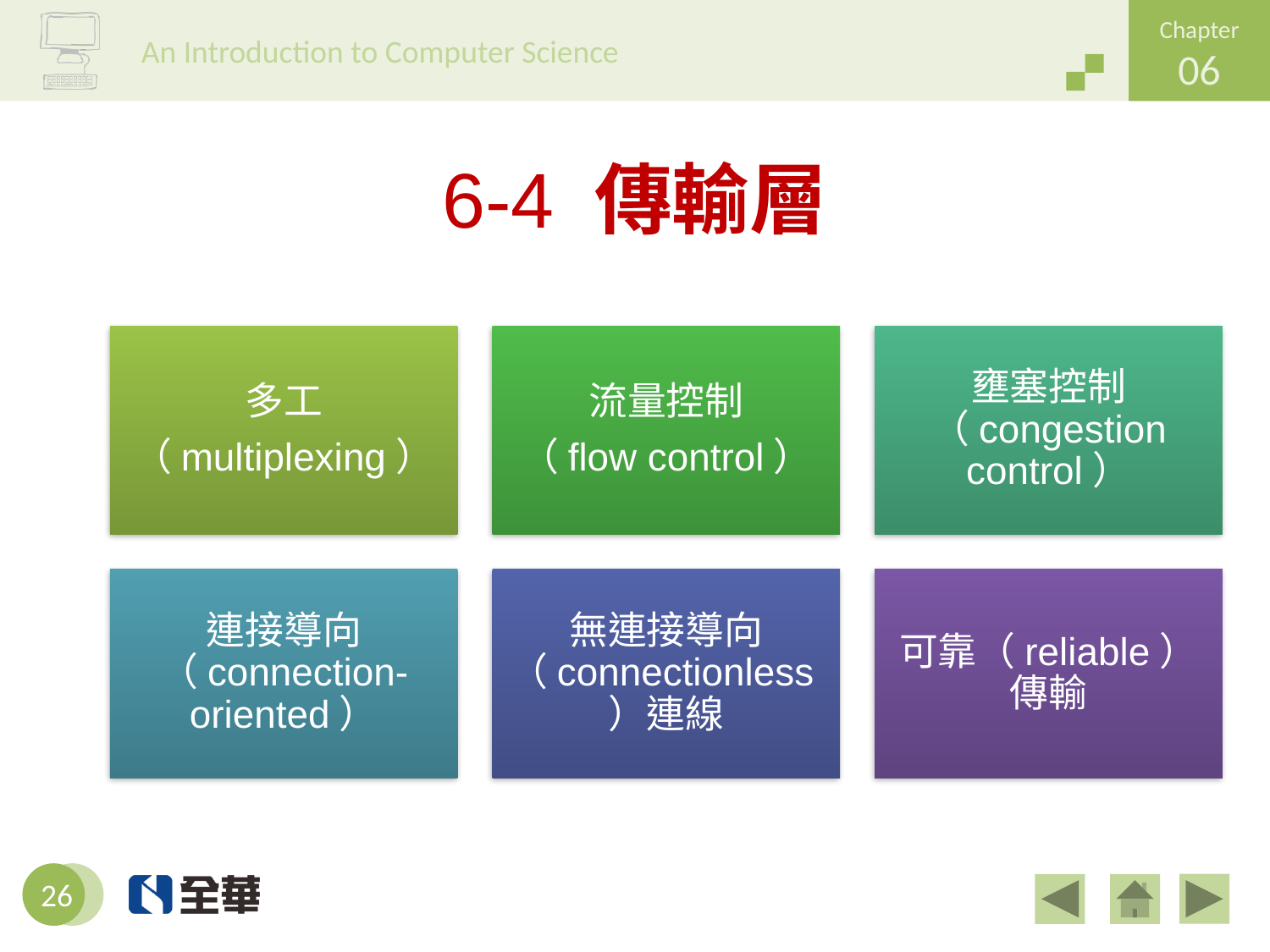

# 6-4 傳輸層
多工
（multiplexing）
流量控制
（flow control）
壅塞控制（congestion control）
連接導向（connection-oriented）
無連接導向（connectionless）連線
可靠（reliable）傳輸